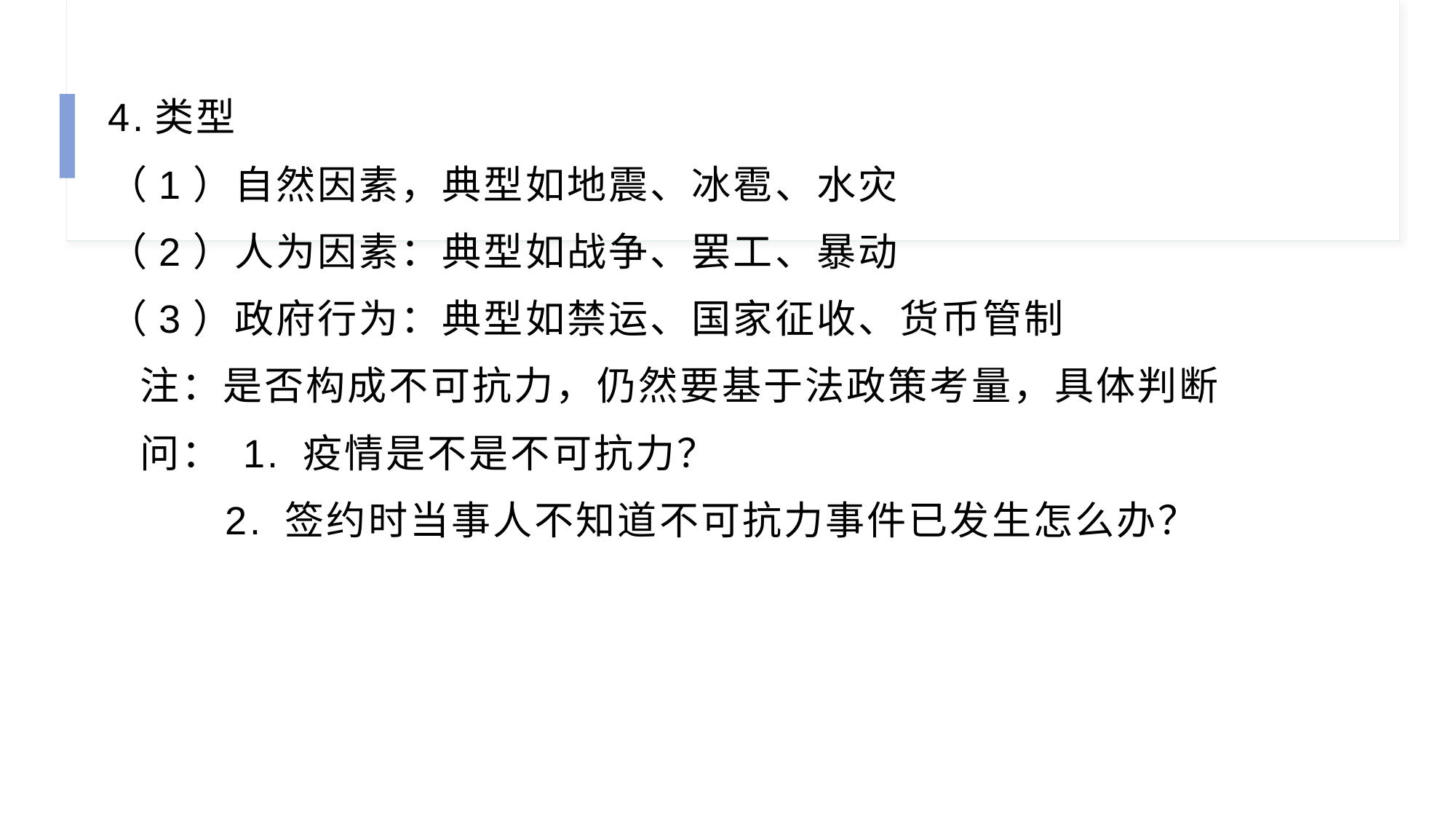

4.类型
（1）自然因素，典型如地震、冰雹、水灾
（2）人为因素：典型如战争、罢工、暴动
（3）政府行为：典型如禁运、国家征收、货币管制
  注：是否构成不可抗力，仍然要基于法政策考量，具体判断
  问： 1. 疫情是不是不可抗力？
         2. 签约时当事人不知道不可抗力事件已发生怎么办？